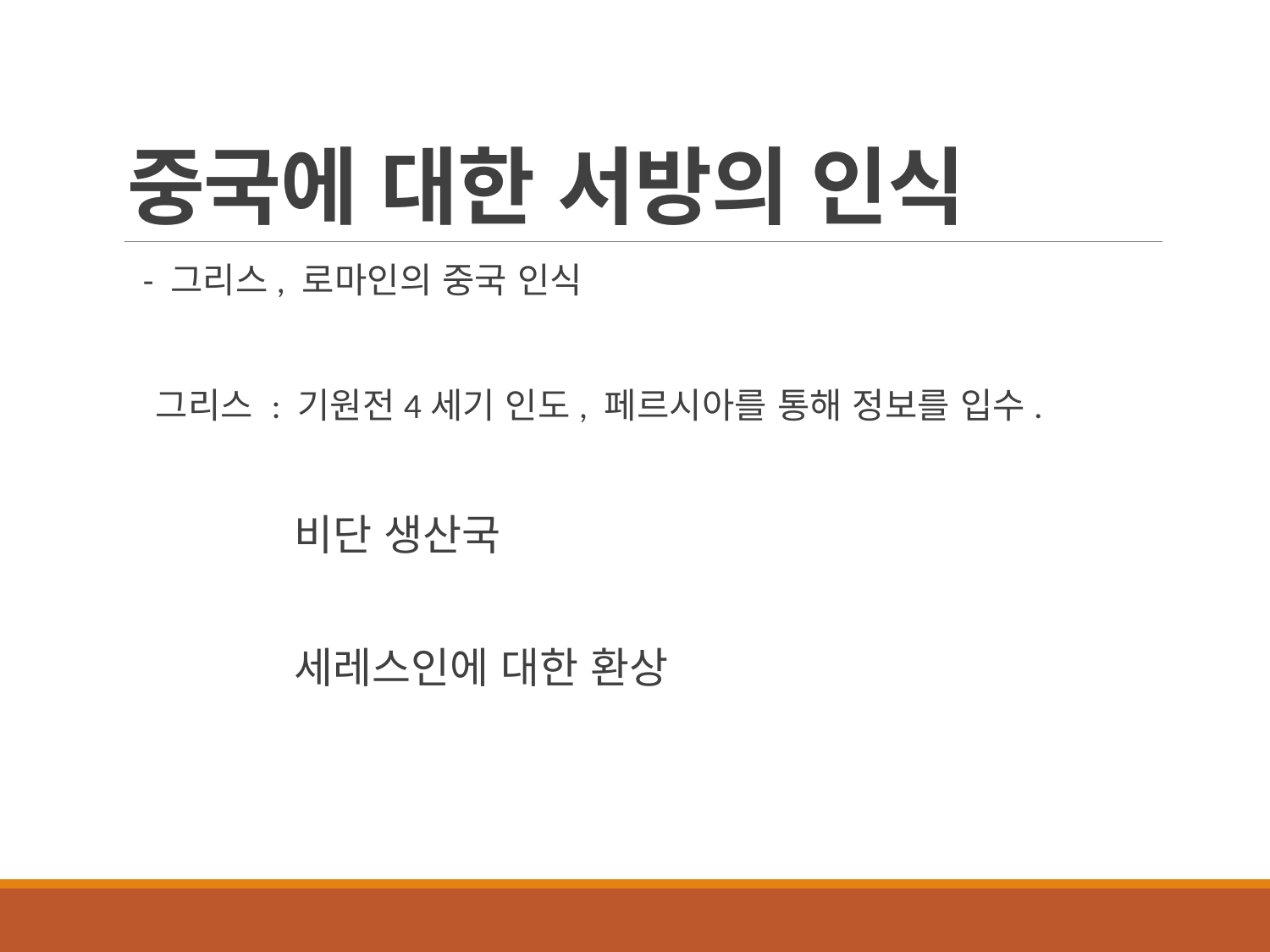

# 중국에 대한 서방의 인식
  - 그리스, 로마인의 중국 인식

  그리스 : 기원전4세기 인도, 페르시아를 통해 정보를 입수.

                비단 생산국

                세레스인에 대한 환상